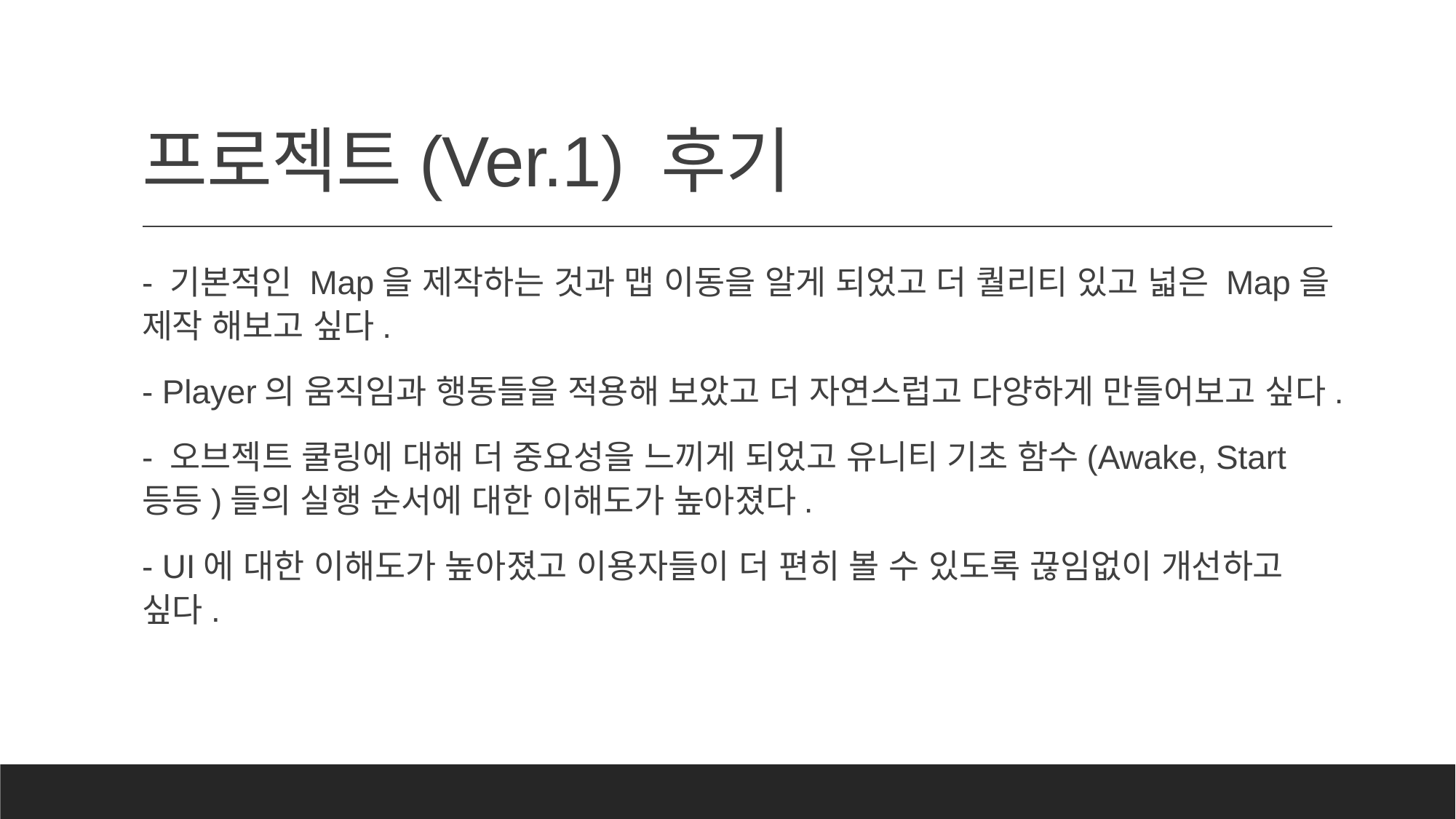

# 프로젝트(Ver.1) 후기
- 기본적인 Map을 제작하는 것과 맵 이동을 알게 되었고 더 퀄리티 있고 넓은 Map을 제작 해보고 싶다.
- Player의 움직임과 행동들을 적용해 보았고 더 자연스럽고 다양하게 만들어보고 싶다.
- 오브젝트 쿨링에 대해 더 중요성을 느끼게 되었고 유니티 기초 함수(Awake, Start 등등)들의 실행 순서에 대한 이해도가 높아졌다.
- UI에 대한 이해도가 높아졌고 이용자들이 더 편히 볼 수 있도록 끊임없이 개선하고 싶다.